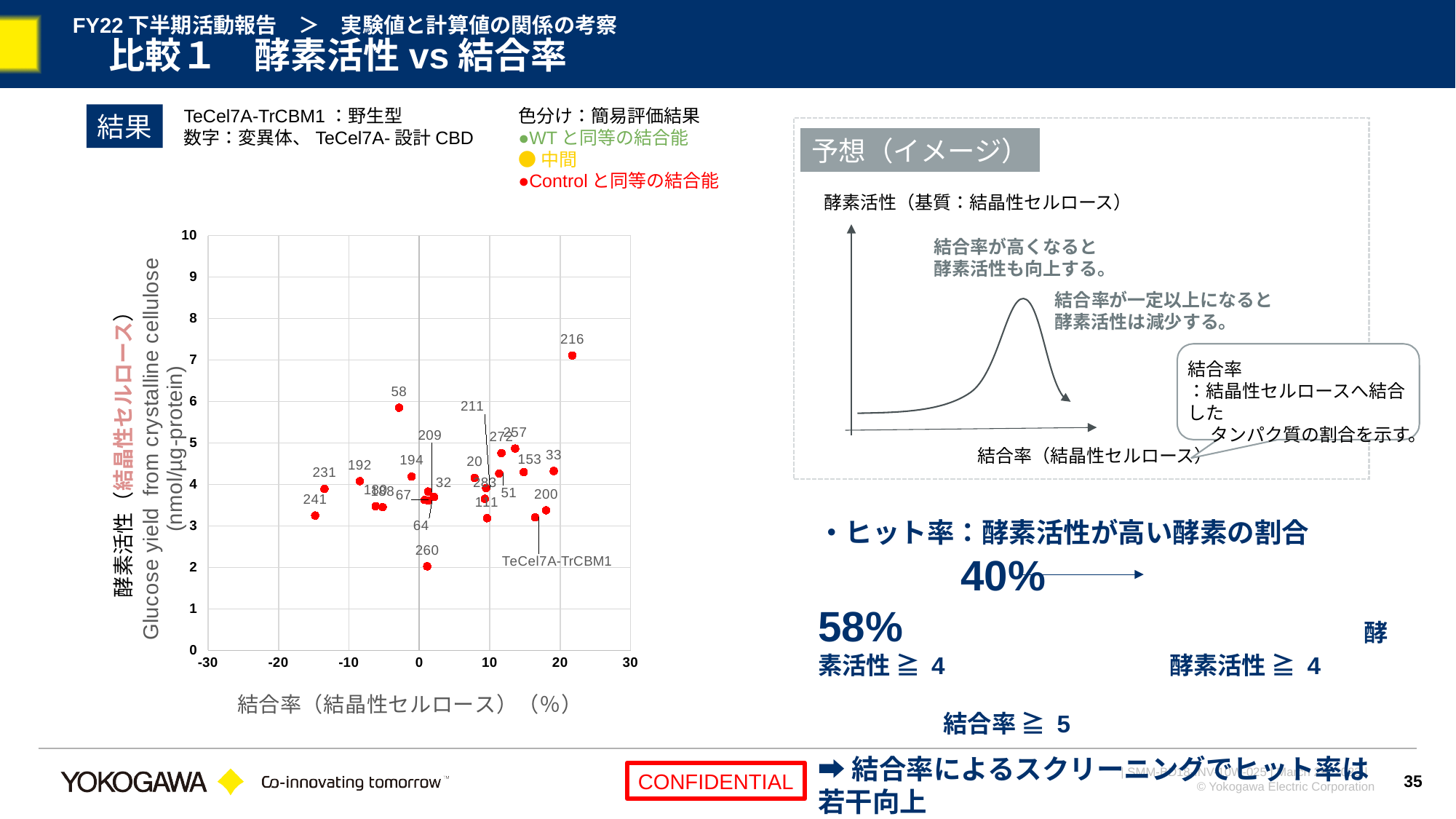

# FY22下半期活動報告　＞　実験値と計算値の関係の考察 　比較１　酵素活性vs結合率
TeCel7A-TrCBM1：野生型
数字：変異体、TeCel7A-設計CBD
色分け：簡易評価結果
●WTと同等の結合能
●中間
●Controlと同等の結合能
結果

予想（イメージ）
酵素活性（基質：結晶性セルロース）

### Chart

| Category |  |
|---|---|
結合率が高くなると
酵素活性も向上する。
結合率が一定以上になると
酵素活性は減少する。

結合率
：結晶性セルロースへ結合した
　 タンパク質の割合を示す。
酵素活性（結晶性セルロース）
結合率（結晶性セルロース）
・ヒット率：酵素活性が高い酵素の割合
	　40%	　　　　	58%					酵素活性 ≧ 4	 	　酵素活性 ≧ 4
					　	   結合率 ≧ 5

➡結合率によるスクリーニングでヒット率は若干向上
35